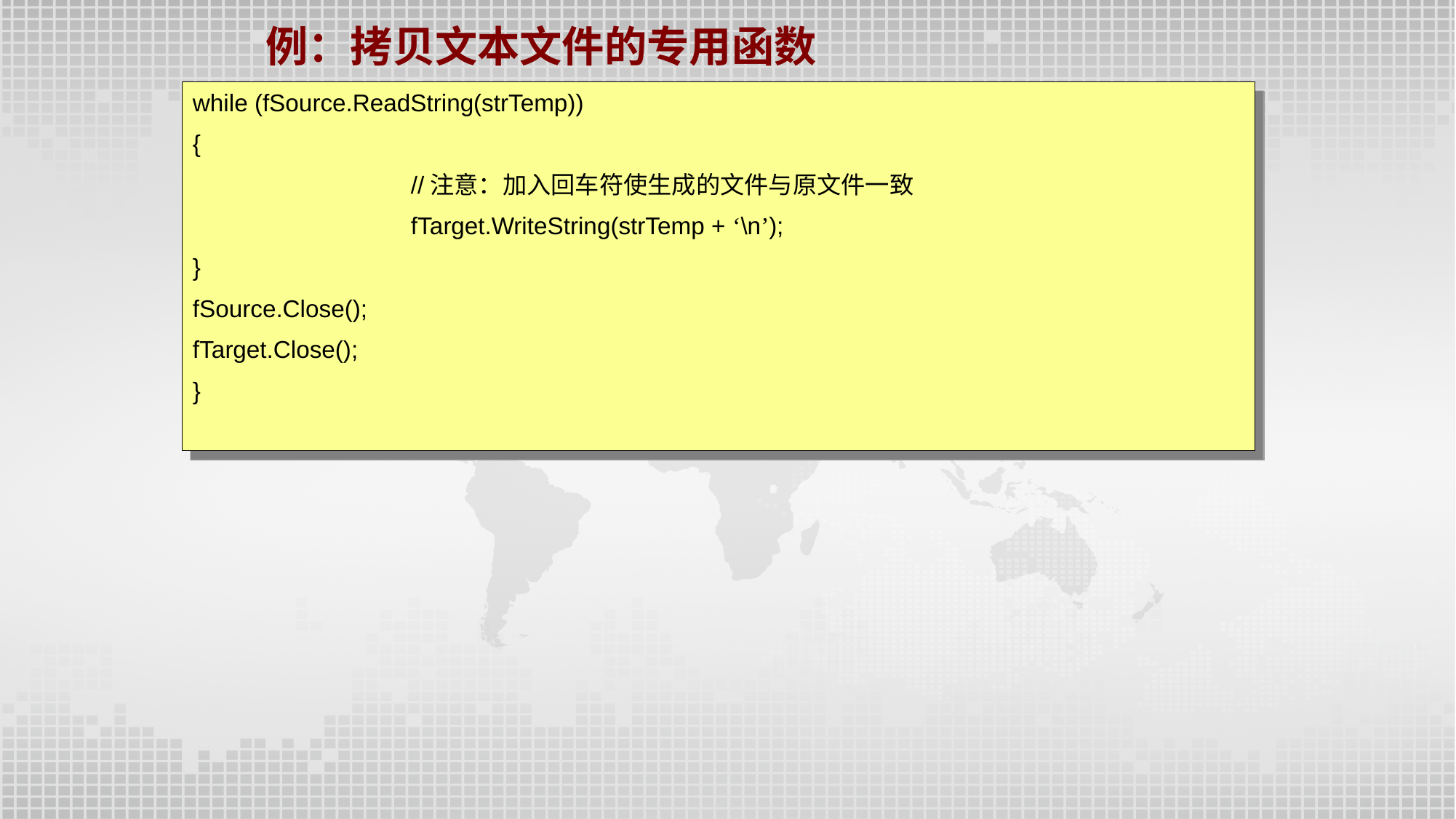

例：拷贝文本文件的专用函数
while (fSource.ReadString(strTemp))
{
		//注意：加入回车符使生成的文件与原文件一致
		fTarget.WriteString(strTemp + ‘\n’);
}
fSource.Close();
fTarget.Close();
}